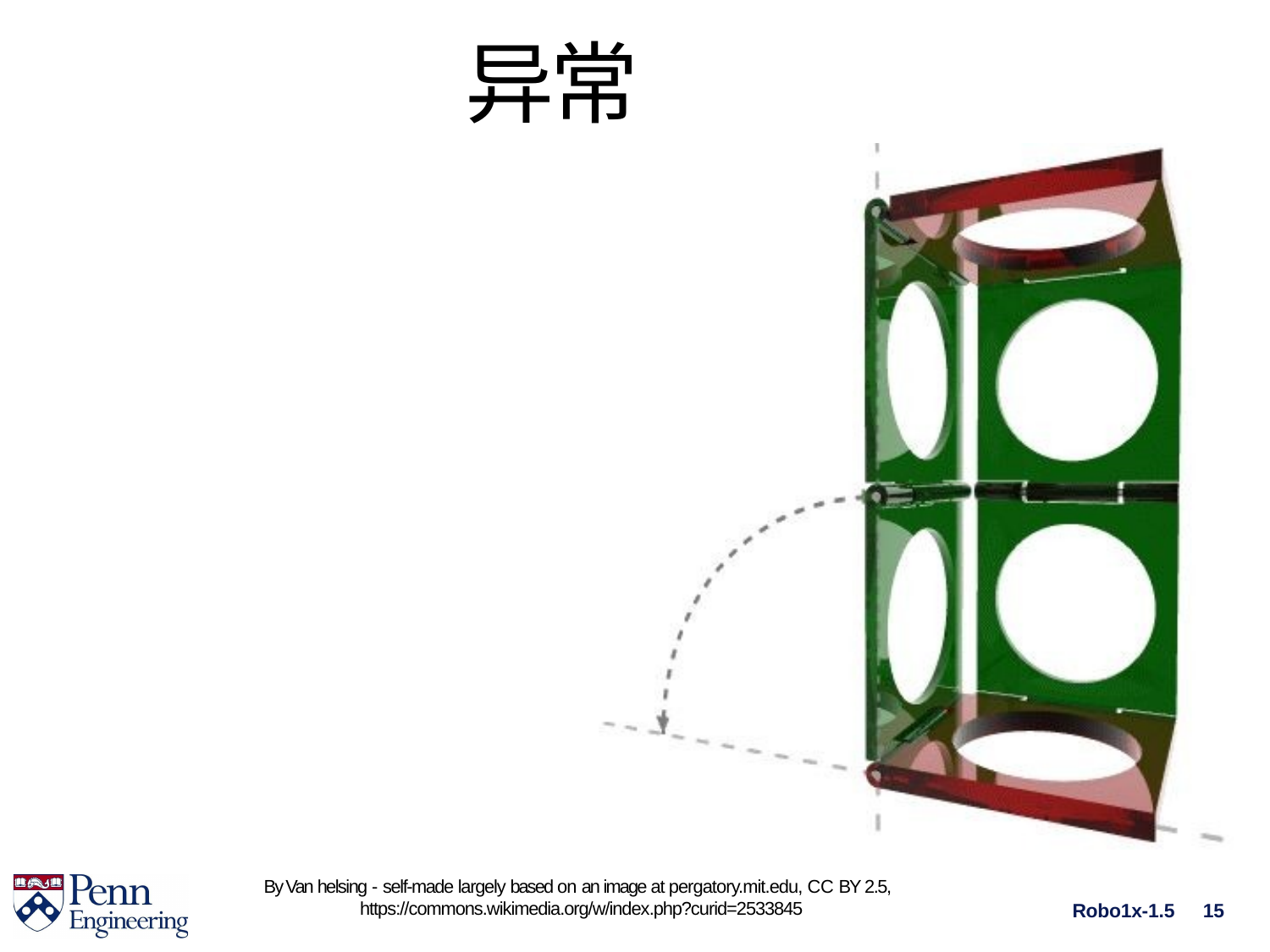

# 异常

By Van helsing - self-made largely based on an image at pergatory.mit.edu, CC BY 2.5,  https://commons.wikimedia.org/w/index.php?curid=2533845
Robo1x-1.5	15